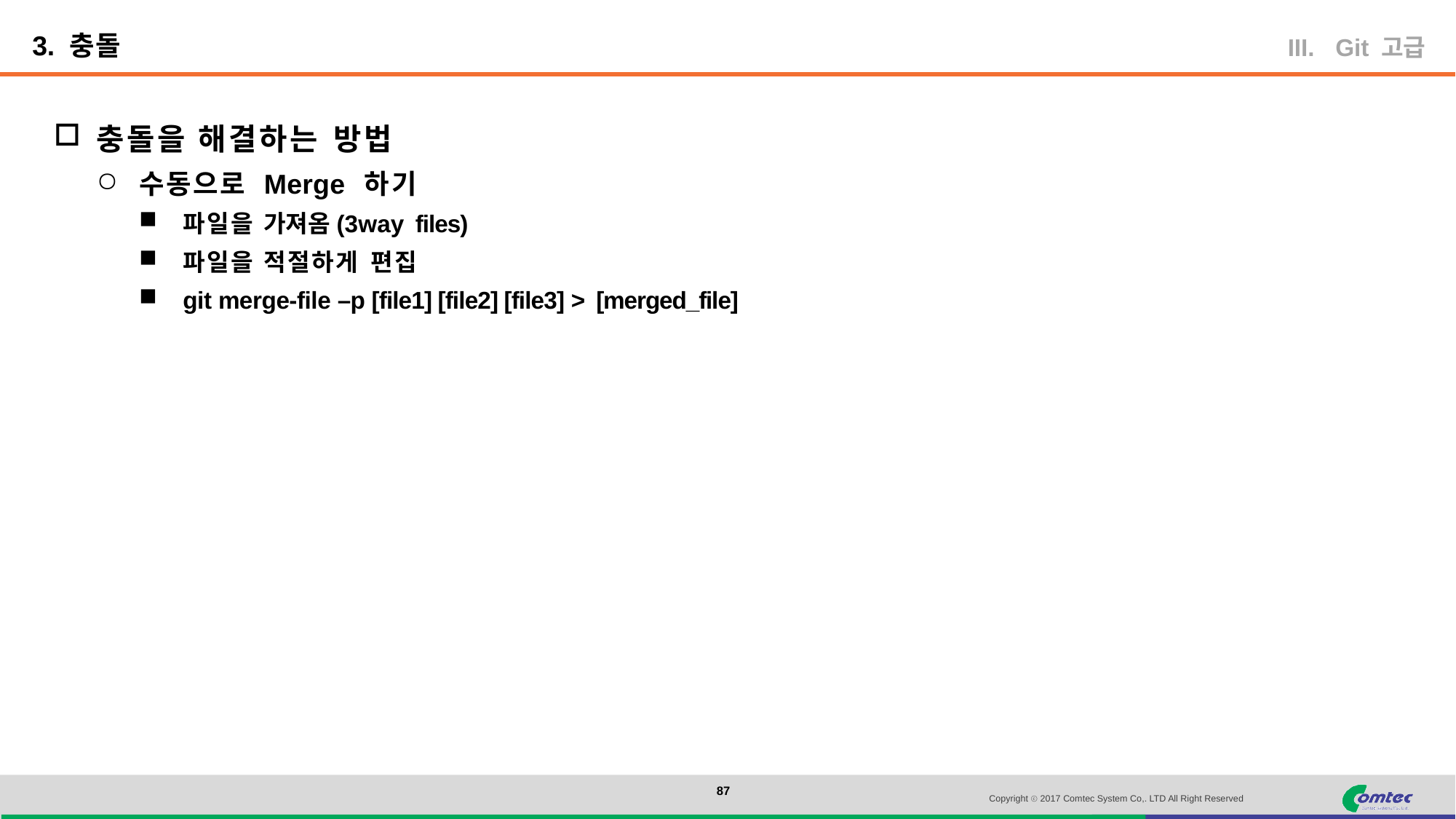

3. 충돌
Git 고급
충돌을 해결하는 방법
수동으로 Merge 하기
파일을 가져옴(3way files)
파일을 적절하게 편집
git merge-file –p [file1] [file2] [file3] > [merged_file]